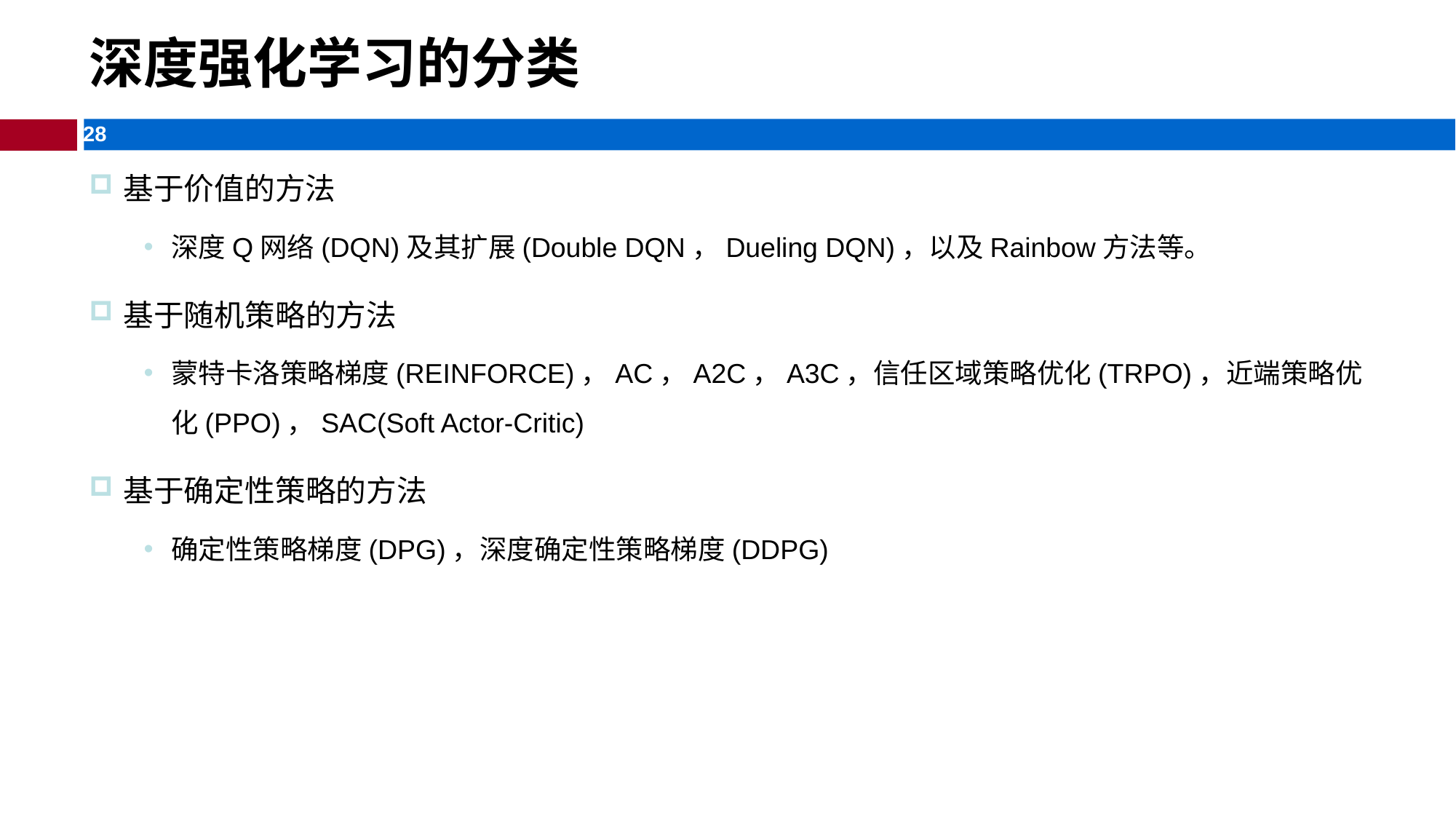

# 深度强化学习的分类
基于价值的方法
深度Q网络(DQN)及其扩展(Double DQN，Dueling DQN)，以及Rainbow方法等。
基于随机策略的方法
蒙特卡洛策略梯度(REINFORCE)，AC，A2C，A3C，信任区域策略优化(TRPO)，近端策略优化(PPO)，SAC(Soft Actor-Critic)
基于确定性策略的方法
确定性策略梯度(DPG)，深度确定性策略梯度(DDPG)